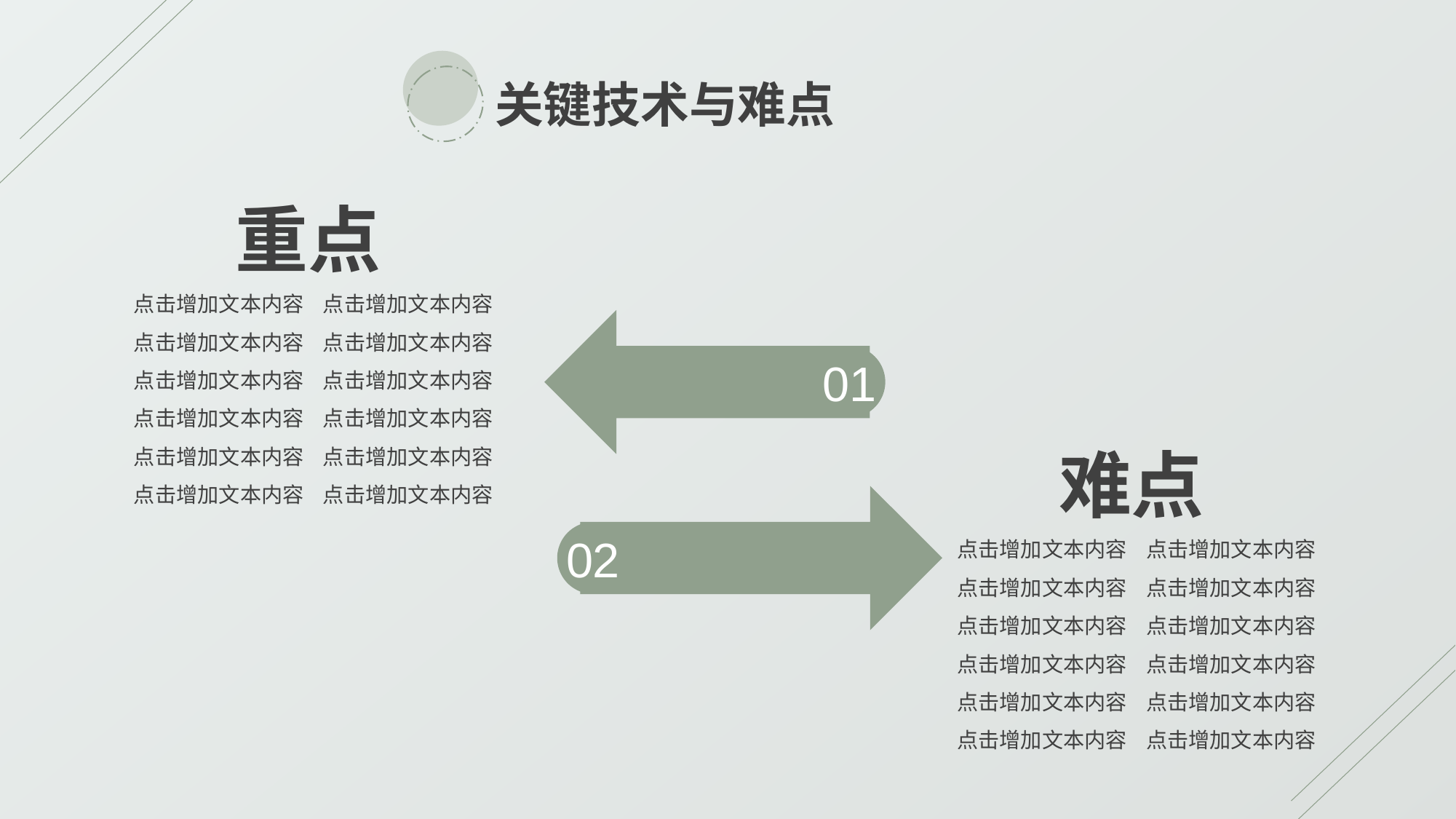

关键技术与难点
重点
点击增加文本内容    点击增加文本内容
点击增加文本内容    点击增加文本内容
点击增加文本内容    点击增加文本内容
点击增加文本内容    点击增加文本内容
点击增加文本内容    点击增加文本内容
点击增加文本内容    点击增加文本内容

01

02
难点
点击增加文本内容    点击增加文本内容
点击增加文本内容    点击增加文本内容
点击增加文本内容    点击增加文本内容
点击增加文本内容    点击增加文本内容
点击增加文本内容    点击增加文本内容
点击增加文本内容    点击增加文本内容